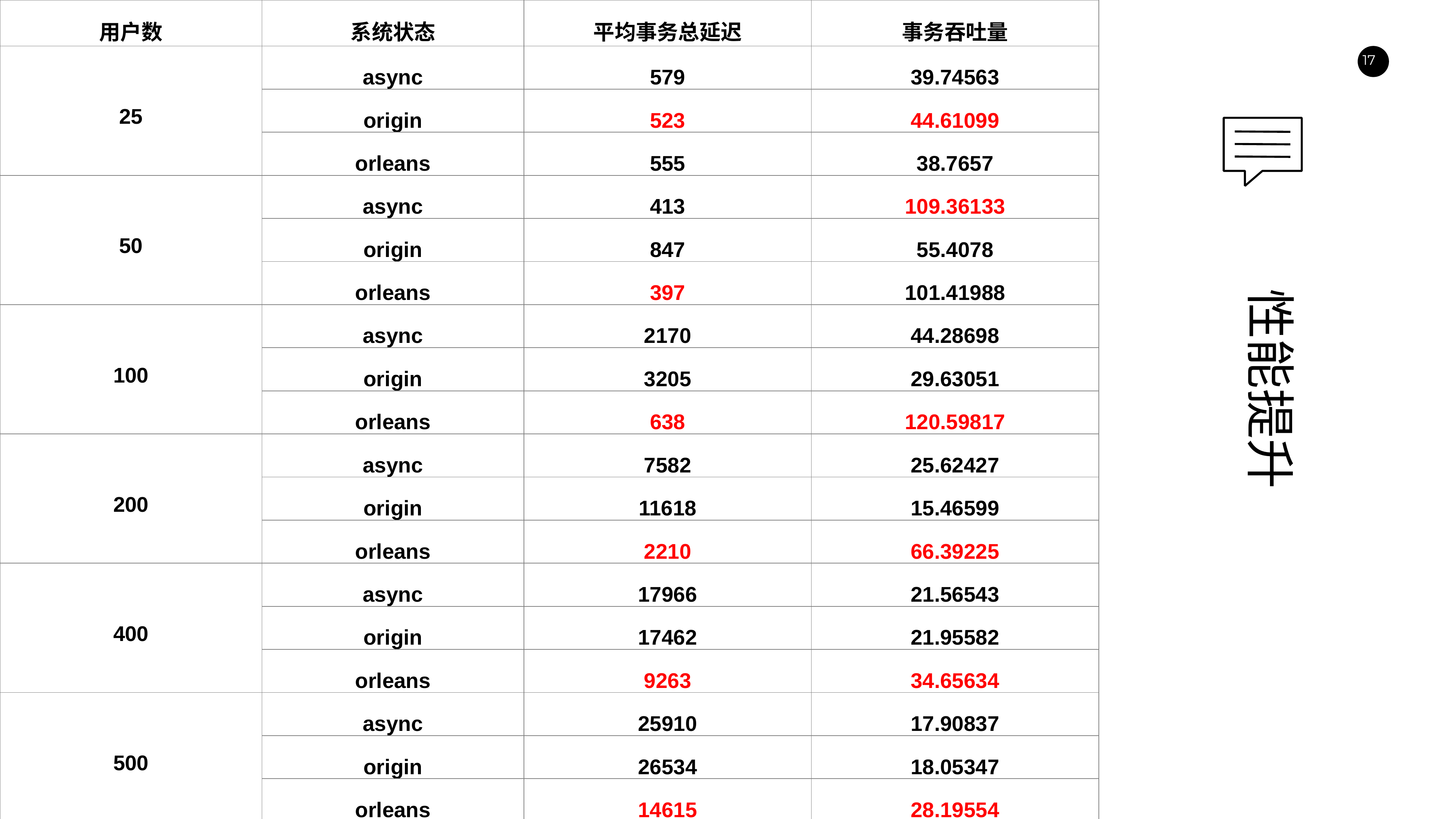

| 用户数 | 系统状态 | 平均事务总延迟 | 事务吞吐量 |
| --- | --- | --- | --- |
| 25 | async | 579 | 39.74563 |
|  | origin | 523 | 44.61099 |
|  | orleans | 555 | 38.7657 |
| 50 | async | 413 | 109.36133 |
|  | origin | 847 | 55.4078 |
|  | orleans | 397 | 101.41988 |
| 100 | async | 2170 | 44.28698 |
|  | origin | 3205 | 29.63051 |
|  | orleans | 638 | 120.59817 |
| 200 | async | 7582 | 25.62427 |
|  | origin | 11618 | 15.46599 |
|  | orleans | 2210 | 66.39225 |
| 400 | async | 17966 | 21.56543 |
|  | origin | 17462 | 21.95582 |
|  | orleans | 9263 | 34.65634 |
| 500 | async | 25910 | 17.90837 |
|  | origin | 26534 | 18.05347 |
|  | orleans | 14615 | 28.19554 |
性能提升